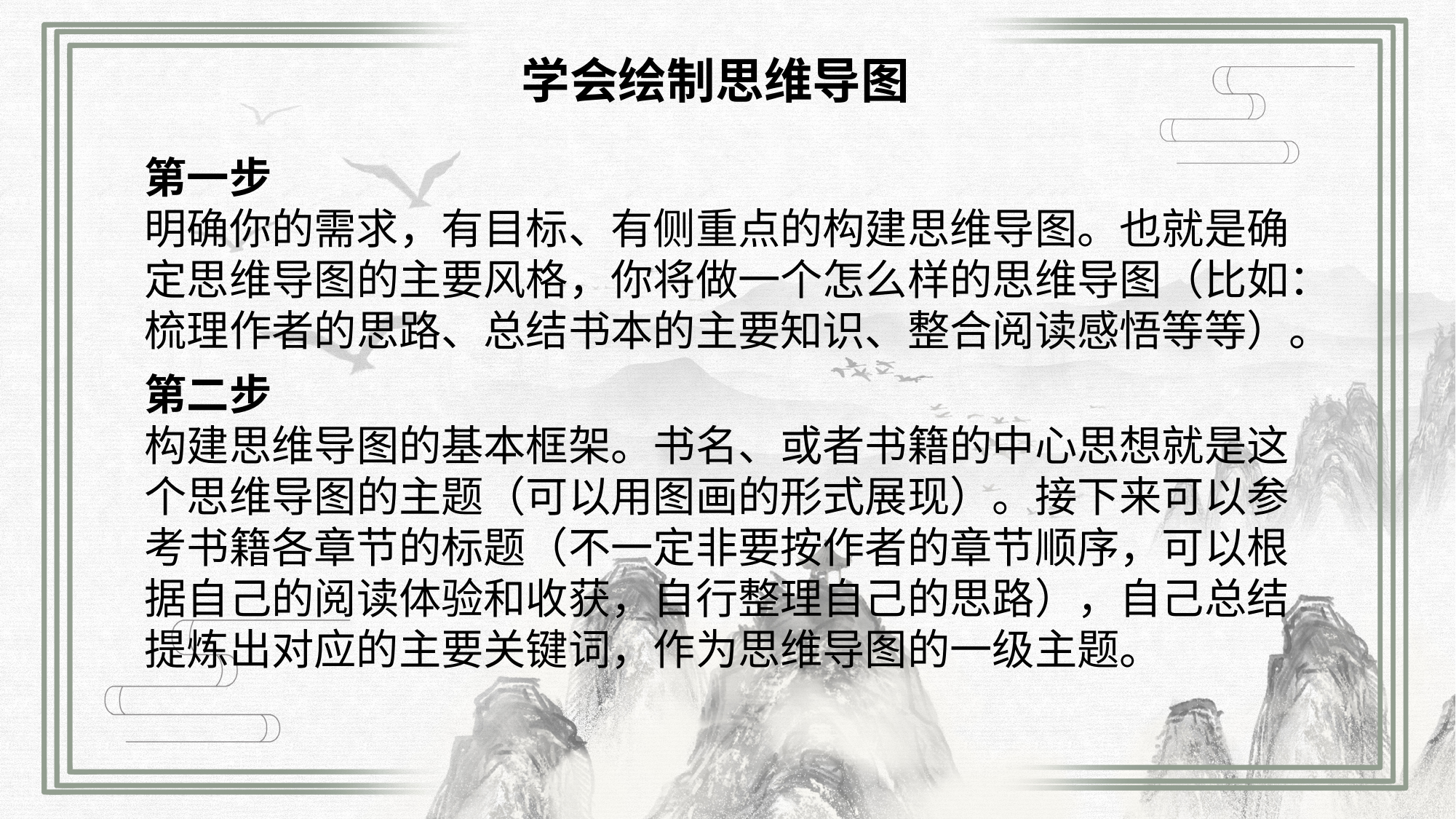

学会绘制思维导图
第一步
明确你的需求，有目标、有侧重点的构建思维导图。也就是确定思维导图的主要风格，你将做一个怎么样的思维导图（比如：梳理作者的思路、总结书本的主要知识、整合阅读感悟等等）。
第二步
构建思维导图的基本框架。书名、或者书籍的中心思想就是这个思维导图的主题（可以用图画的形式展现）。接下来可以参考书籍各章节的标题（不一定非要按作者的章节顺序，可以根据自己的阅读体验和收获，自行整理自己的思路），自己总结提炼出对应的主要关键词，作为思维导图的一级主题。